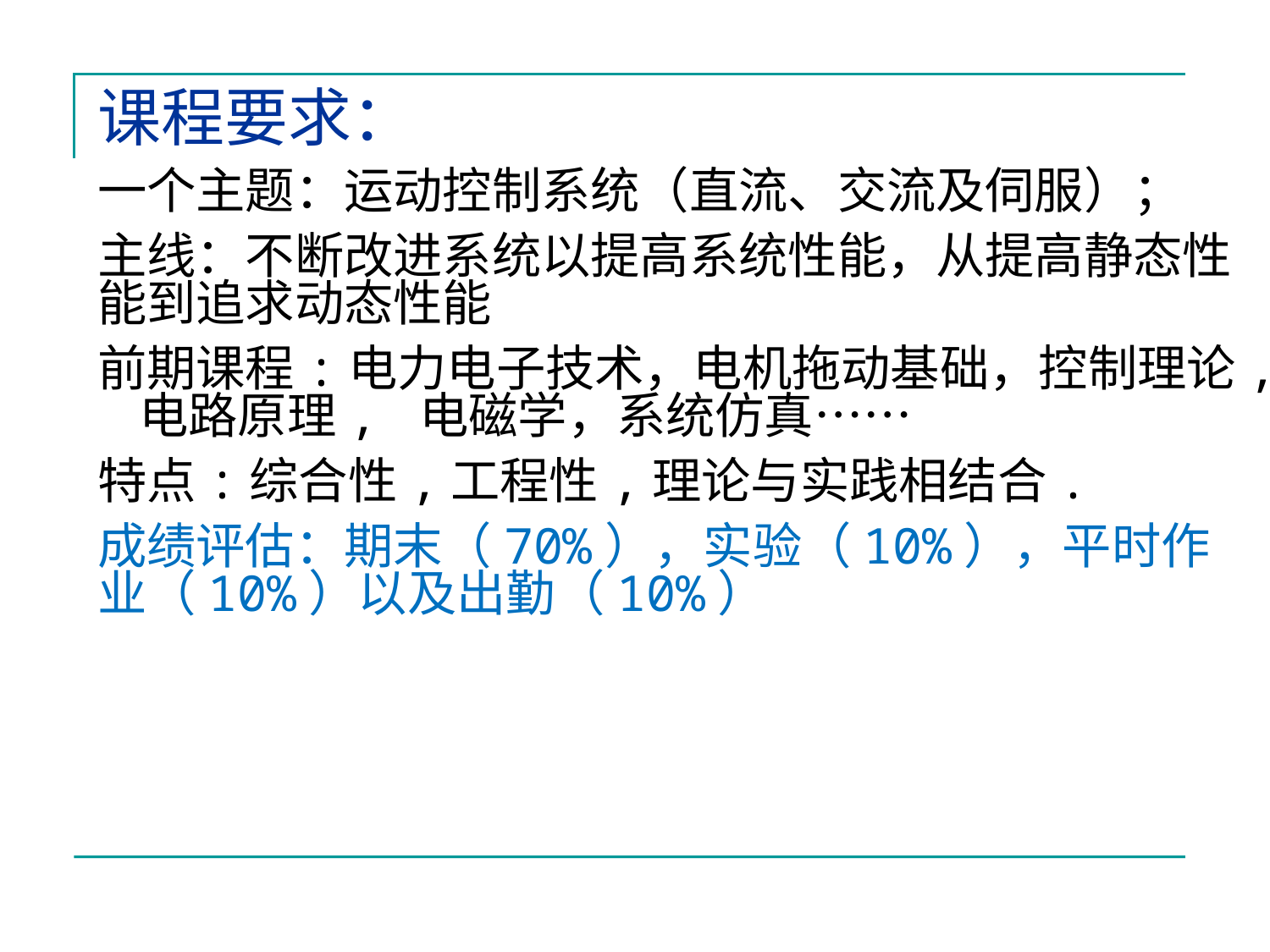

课程要求：
一个主题：运动控制系统（直流、交流及伺服）；
主线：不断改进系统以提高系统性能，从提高静态性能到追求动态性能
前期课程:电力电子技术，电机拖动基础，控制理论, 电路原理, 电磁学，系统仿真……
特点:综合性,工程性,理论与实践相结合.
成绩评估：期末（70%），实验（10%），平时作业（10%）以及出勤（10%）